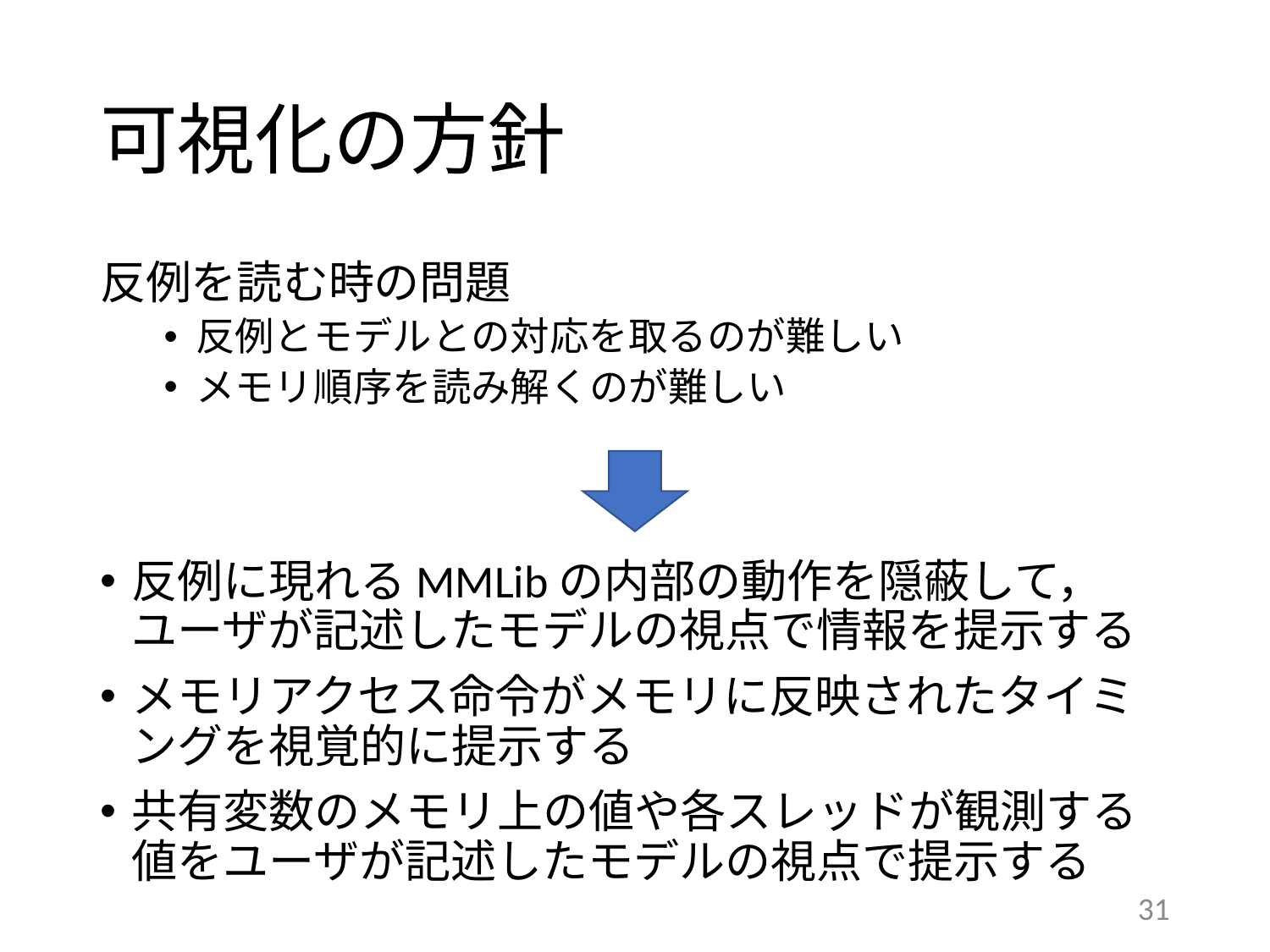

# 可視化の方針
反例を読む時の問題
反例とモデルとの対応を取るのが難しい
メモリ順序を読み解くのが難しい

反例に現れるMMLibの内部の動作を隠蔽して，ユーザが記述したモデルの視点で情報を提示する
メモリアクセス命令がメモリに反映されたタイミングを視覚的に提示する
共有変数のメモリ上の値や各スレッドが観測する値をユーザが記述したモデルの視点で提示する

31